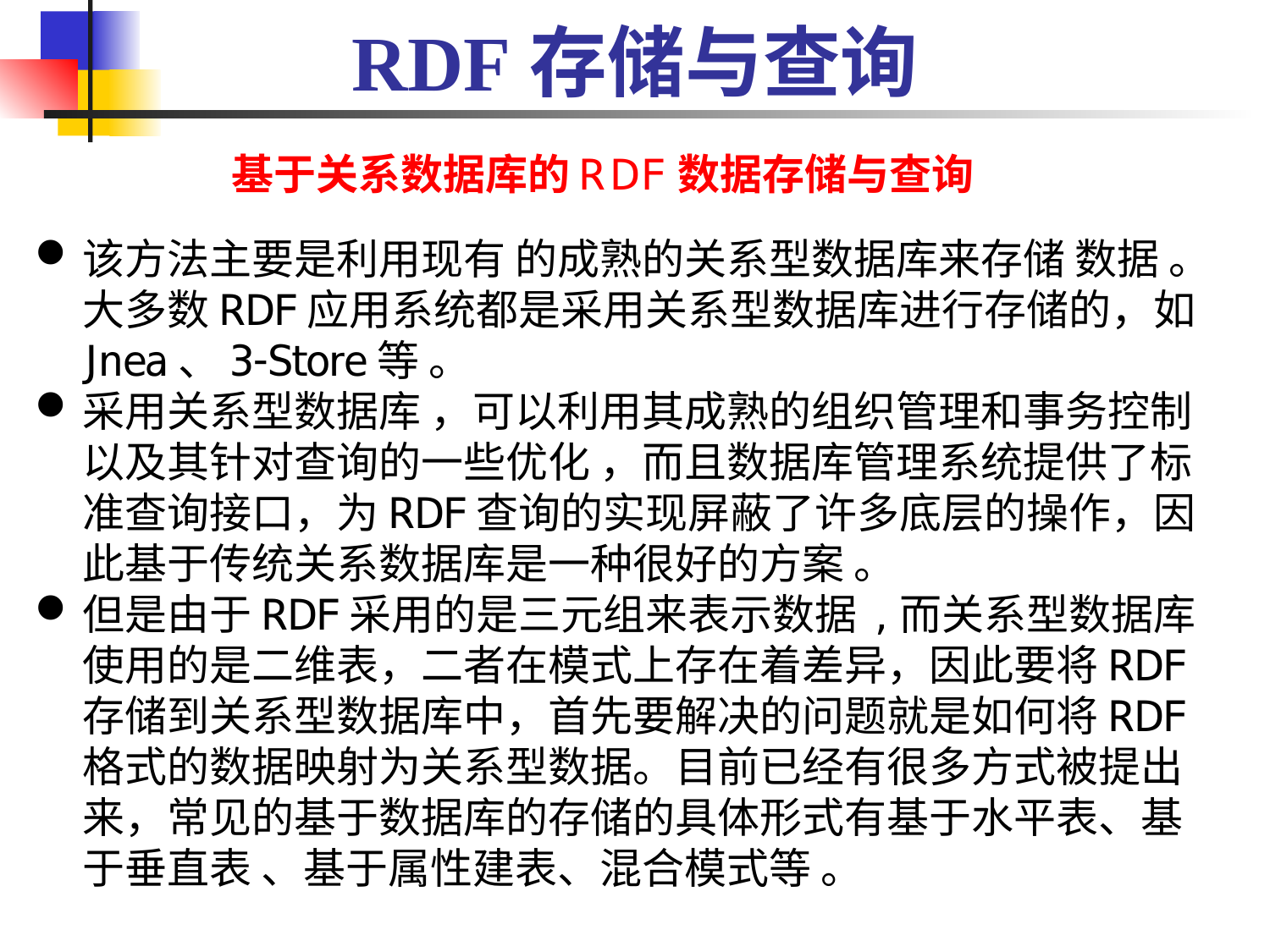

# RDF存储与查询
基于关系数据库的RDF数据存储与查询

该方法主要是利用现有 的成熟的关系型数据库来存储 数据 。大多数RDF应用系统都是采用关系型数据库进行存储的，如Jnea、3-Store等 。
采用关系型数据库 ，可以利用其成熟的组织管理和事务控制以及其针对查询的一些优化 ，而且数据库管理系统提供了标准查询接口，为RDF查询的实现屏蔽了许多底层的操作，因此基于传统关系数据库是一种很好的方案 。
但是由于RDF采用的是三元组来表示数据 ,而关系型数据库使用的是二维表，二者在模式上存在着差异，因此要将RDF存储到关系型数据库中，首先要解决的问题就是如何将RDF格式的数据映射为关系型数据。目前已经有很多方式被提出来，常见的基于数据库的存储的具体形式有基于水平表、基于垂直表 、基于属性建表、混合模式等 。